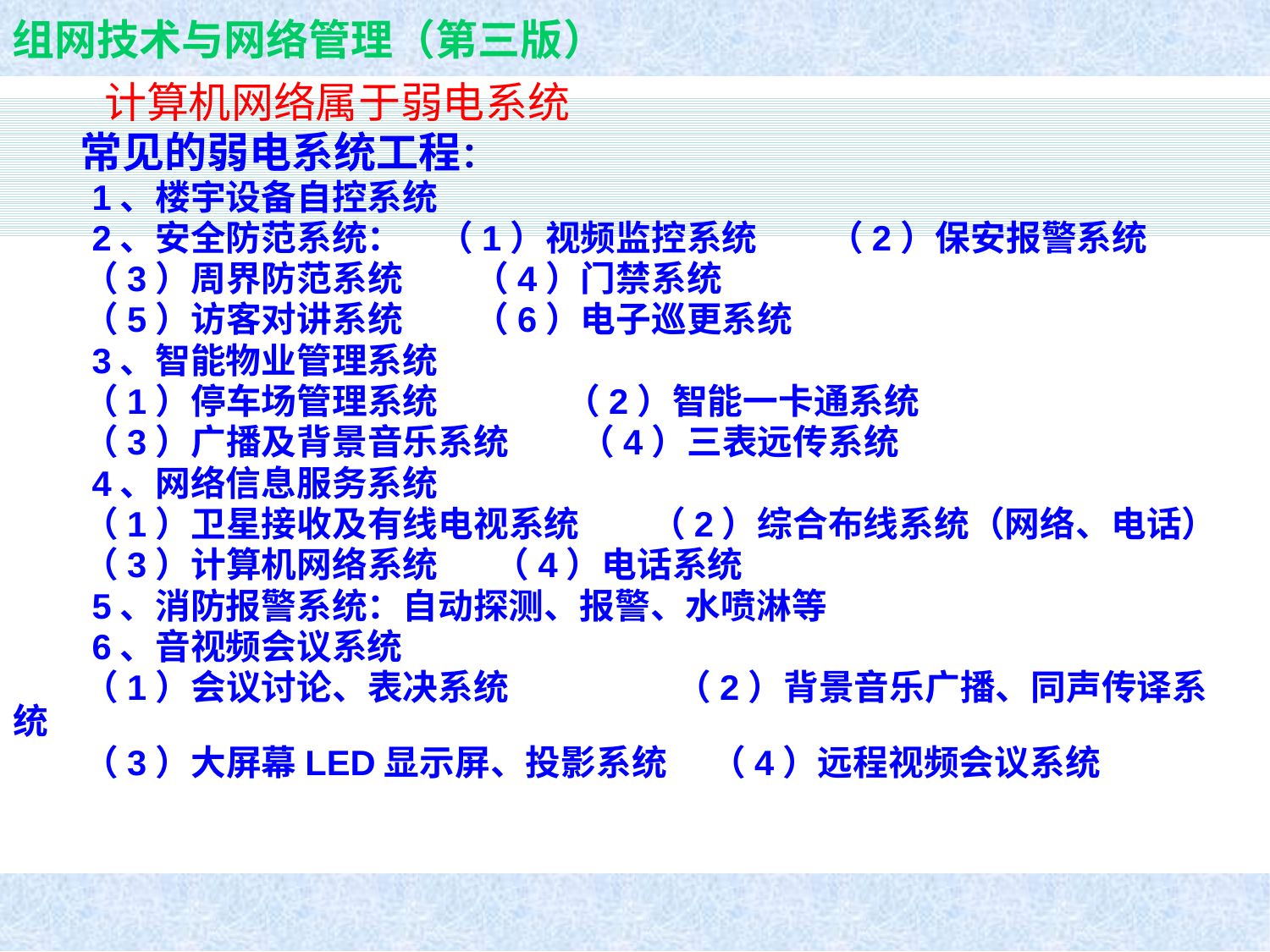

计算机网络属于弱电系统
      常见的弱电系统工程：
　　1、楼宇设备自控系统
　　2、安全防范系统：　（1）视频监控系统　　（2）保安报警系统
　　（3）周界防范系统　　（4）门禁系统
　　（5）访客对讲系统　　（6）电子巡更系统
　　3、智能物业管理系统
　　（1）停车场管理系统　　       （2）智能一卡通系统
　　（3）广播及背景音乐系统　　（4）三表远传系统
　　4、网络信息服务系统
　　（1）卫星接收及有线电视系统　　（2）综合布线系统（网络、电话）
　　（3）计算机网络系统       （4）电话系统
　　5、消防报警系统：自动探测、报警、水喷淋等
　　6、音视频会议系统
　　（1）会议讨论、表决系统　　            （2）背景音乐广播、同声传译系统
　　（3）大屏幕LED显示屏、投影系统　 （4）远程视频会议系统